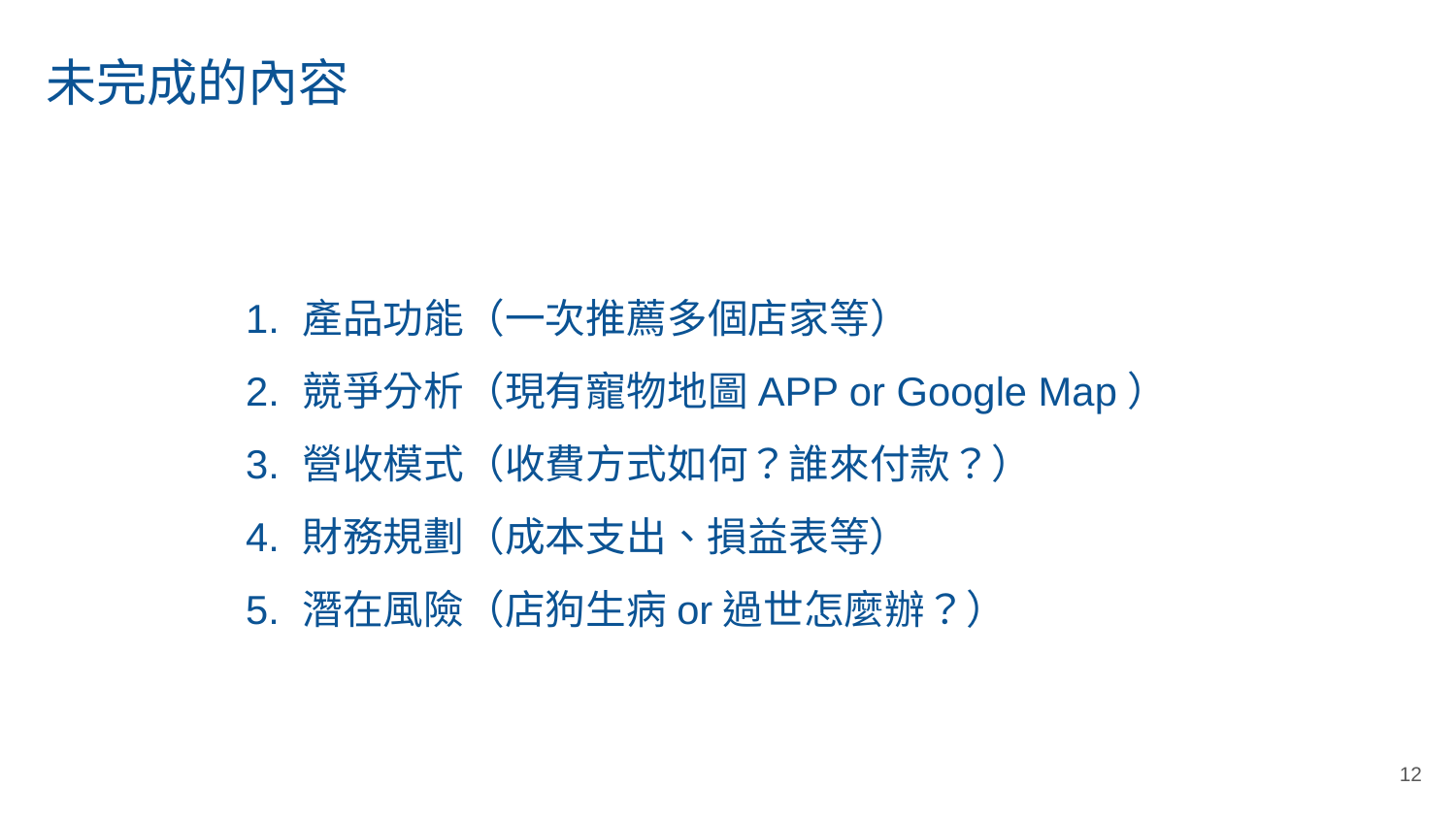

# 未完成的內容
產品功能（一次推薦多個店家等）
競爭分析（現有寵物地圖APP or Google Map）
營收模式（收費方式如何？誰來付款？）
財務規劃（成本支出、損益表等）
潛在風險（店狗生病or過世怎麼辦？）
12